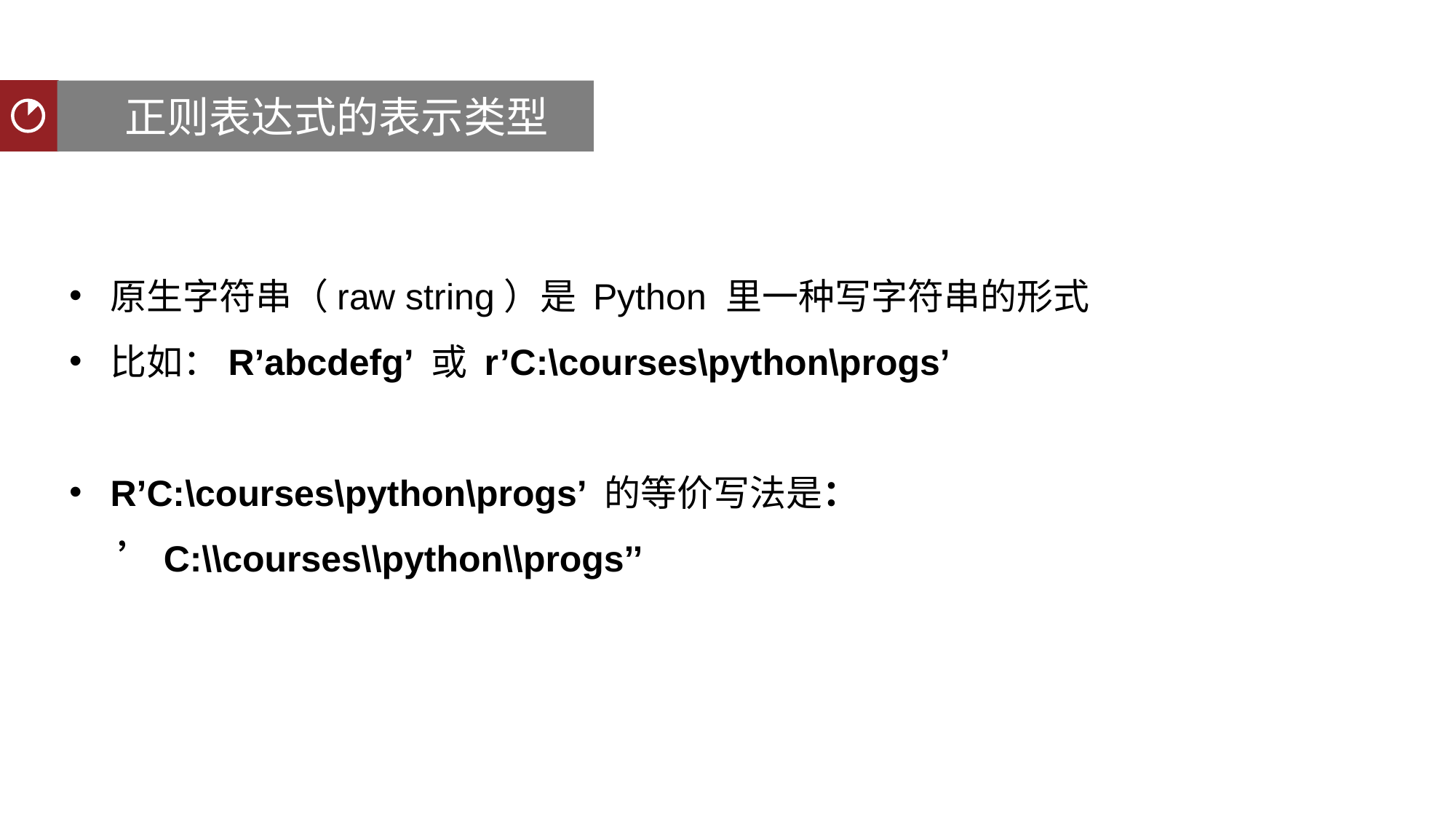

正则表达式的表示类型

聚类分析
原生字符串（raw string）是 Python 里一种写字符串的形式
比如：R’abcdefg’ 或 r’C:\courses\python\progs’

R’C:\courses\python\progs’ 的等价写法是：
 ’C:\\courses\\python\\progs’’